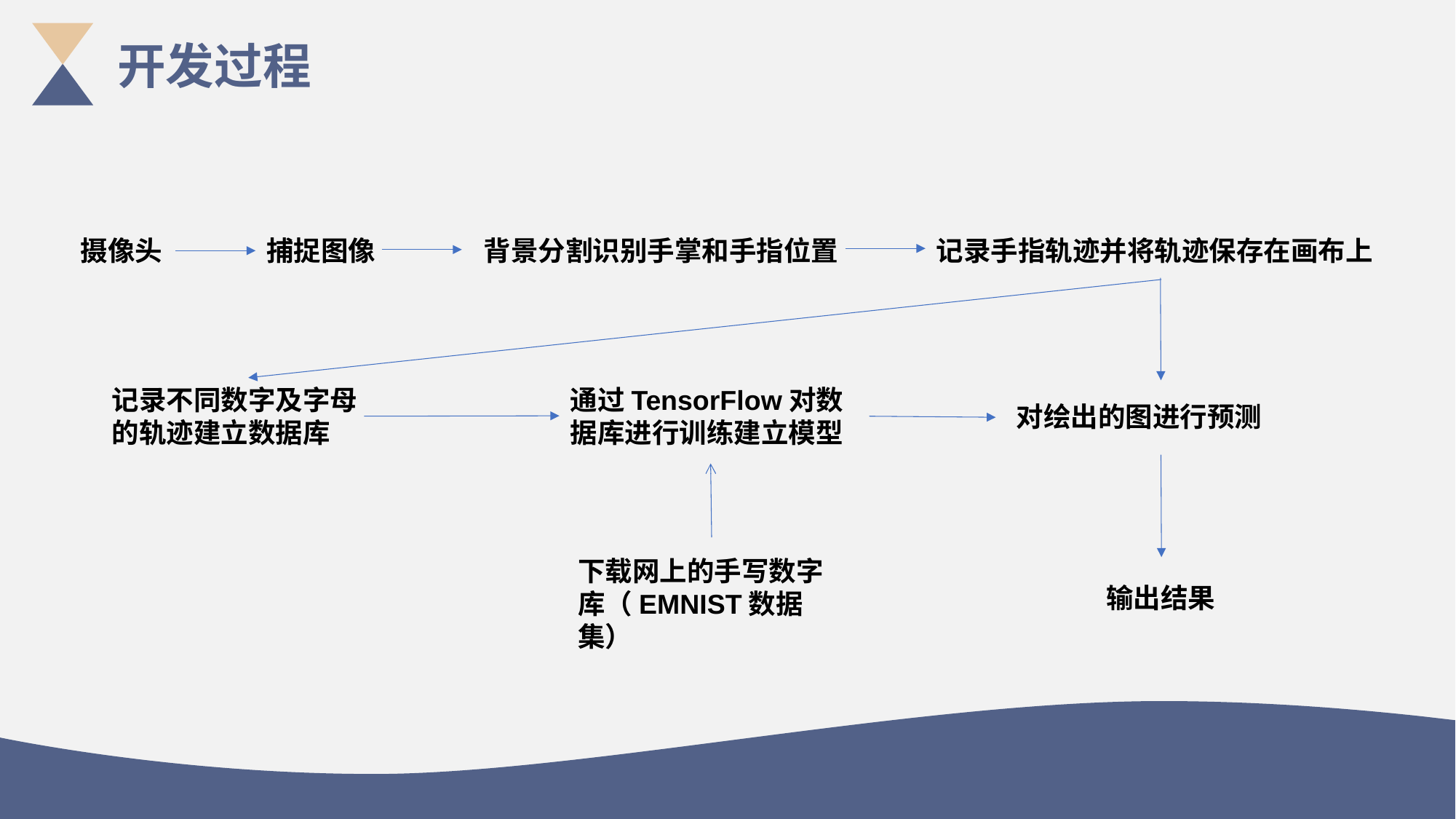

开发过程

记录手指轨迹并将轨迹保存在画布上
摄像头
摄像头
捕捉图像
捕捉图像
背景分割识别手掌和手指位置
记录不同数字及字母的轨迹建立数据库
通过TensorFlow对数据库进行训练建立模型
对绘出的图进行预测
下载网上的手写数字库（EMNIST数据集）
输出结果